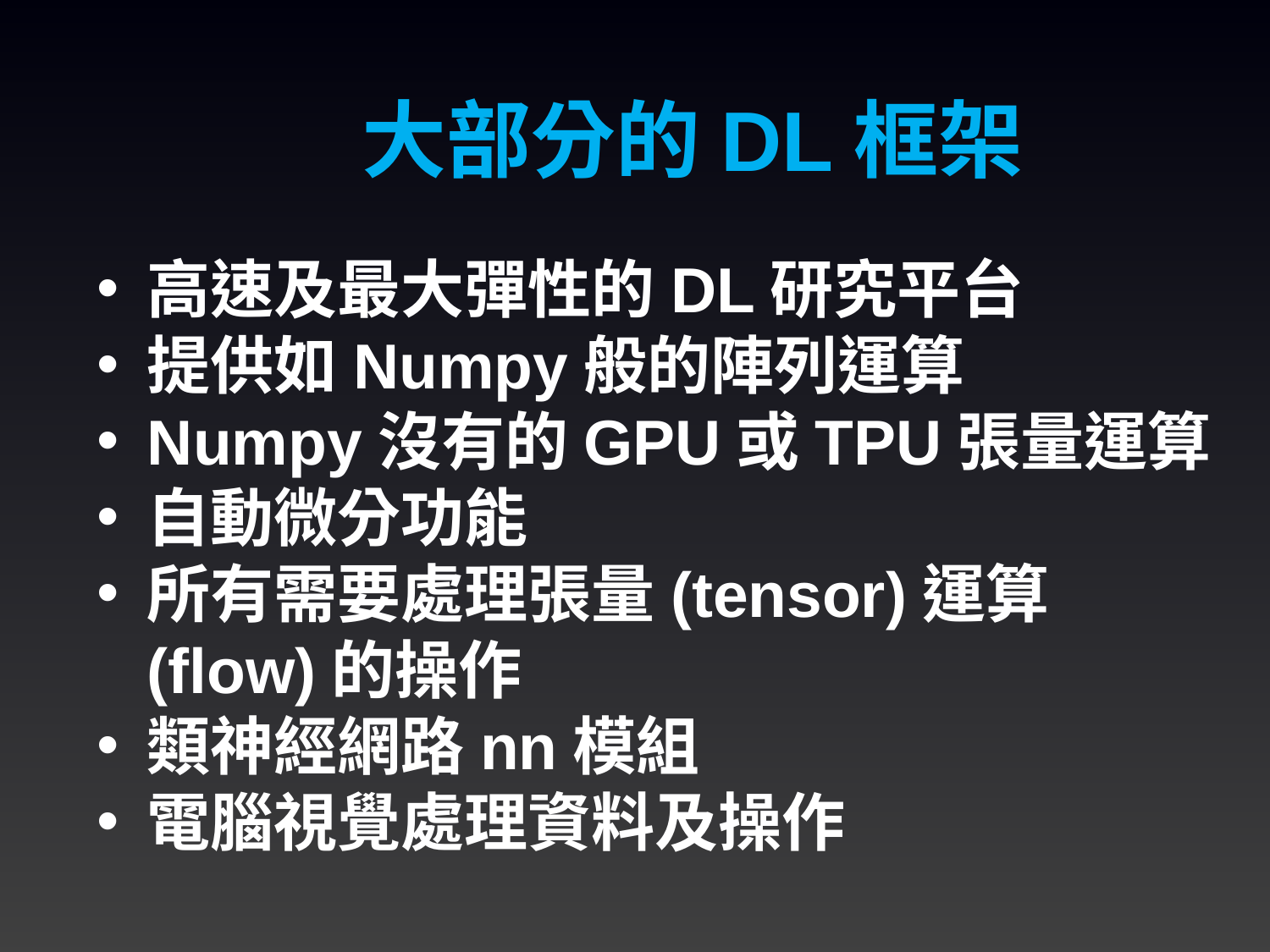

大部分的DL框架
高速及最大彈性的DL研究平台
提供如Numpy般的陣列運算
Numpy沒有的GPU或TPU張量運算
自動微分功能
所有需要處理張量(tensor)運算(flow)的操作
類神經網路nn模組
電腦視覺處理資料及操作